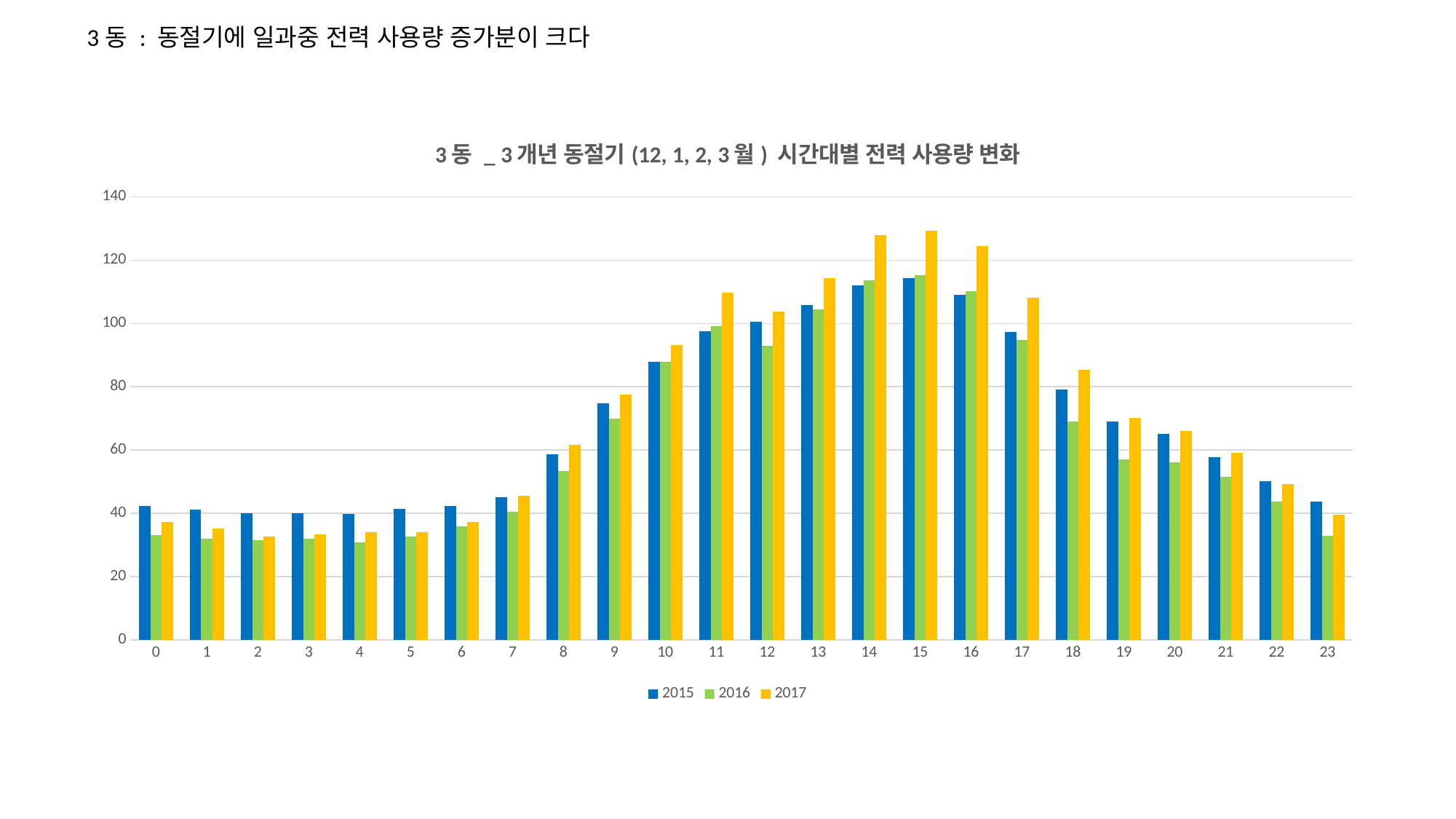

3동 : 동절기에 일과중 전력 사용량 증가분이 크다

### Chart: 3동 _ 3개년 동절기(12, 1, 2, 3월) 시간대별 전력 사용량 변화

| Category | 2015 | 2016 | 2017 |
|---|---|---|---|
| 0 | 42.31243828177702 | 33.069047619032226 | 37.373498697665624 |
| 1 | 41.229098090823655 | 31.94362452989705 | 35.22676034120808 |
| 2 | 39.940451168136455 | 31.416438511623973 | 32.73830788553757 |
| 3 | 39.971536940285134 | 31.958817711568326 | 33.30887991462372 |
| 4 | 39.73720870597345 | 30.8111964831173 | 34.14306372700365 |
| 5 | 41.31363339525053 | 32.772121098751356 | 34.16025301453175 |
| 6 | 42.38206912165895 | 35.898104325519974 | 37.348298193387805 |
| 7 | 45.161710848289125 | 40.5205994402113 | 45.62629990902813 |
| 8 | 58.73076703859443 | 53.30767524481643 | 61.738972081728775 |
| 9 | 74.68022956564515 | 70.02863388135982 | 77.53882898443916 |
| 10 | 87.83657697144005 | 87.81406457854825 | 93.0832863051376 |
| 11 | 97.56263041454757 | 99.08544819111496 | 109.7182389731705 |
| 12 | 100.42037055133613 | 92.86496932610095 | 103.68211712931787 |
| 13 | 105.74024489546066 | 104.38371518171574 | 114.40949008152712 |
| 14 | 111.95423962772426 | 113.56529993008873 | 127.98260106927626 |
| 15 | 114.26085962310445 | 115.28348582901525 | 129.32604580422074 |
| 16 | 108.99815319099045 | 110.18877274946314 | 124.516691099248 |
| 17 | 97.30065959343888 | 94.77276991780829 | 108.09843646206895 |
| 18 | 79.18640895889973 | 69.06344638348158 | 85.44065420669702 |
| 19 | 69.0764651487586 | 57.022724879301975 | 70.11877176464088 |
| 20 | 65.12393021722635 | 56.0872327660233 | 65.93444590427032 |
| 21 | 57.634525181031094 | 51.54785078657673 | 59.137161235468476 |
| 22 | 50.22732883477239 | 43.804391122380395 | 49.21811635944695 |
| 23 | 43.772362574023546 | 32.8287250384677 | 39.45844755615265 |